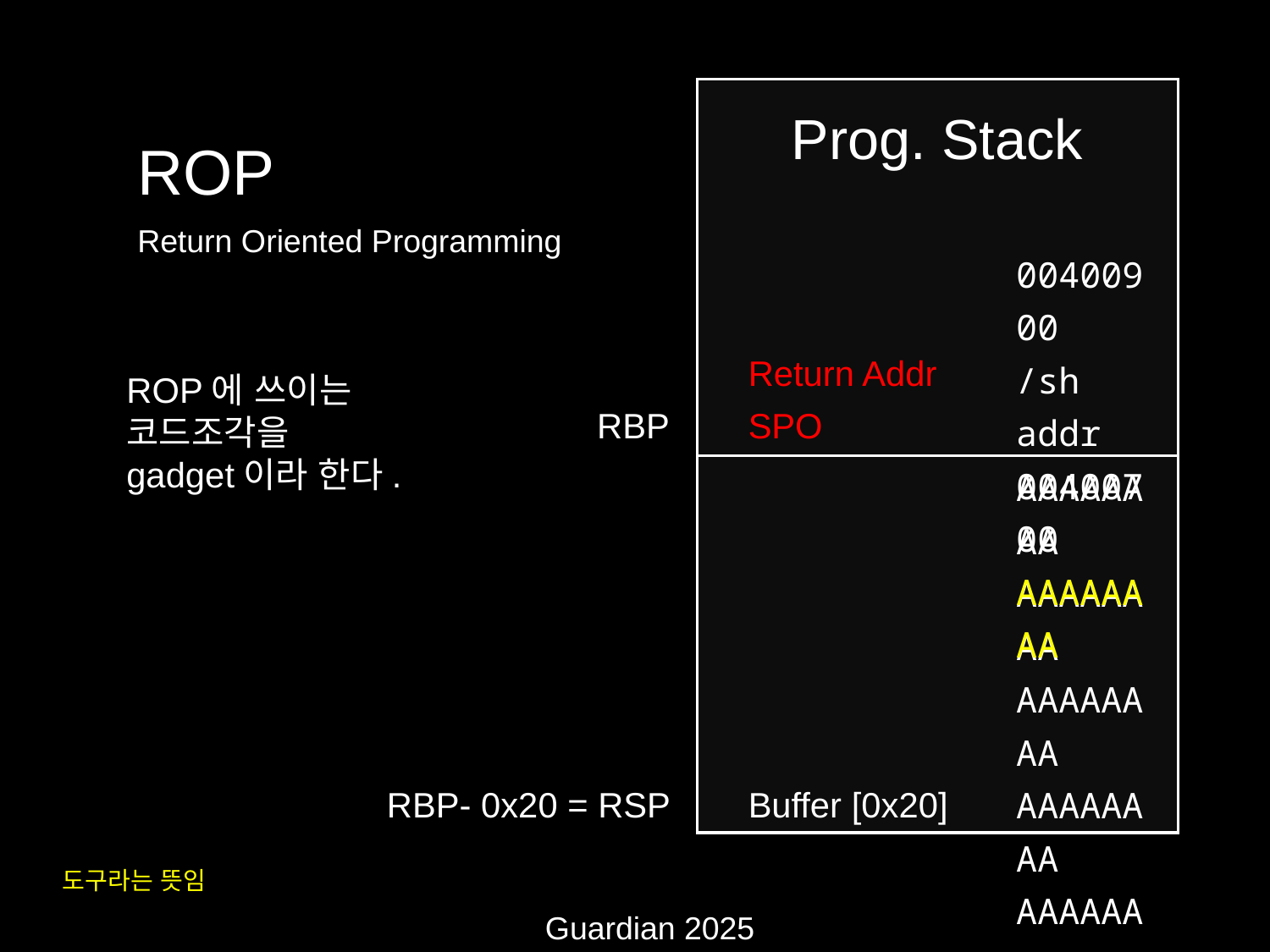

Prog. Stack
ROP
Return Oriented Programming
00400900
/sh addr
00400700
AAAAAAAA
Return Addr
ROP에 쓰이는 코드조각을
gadget이라 한다.
RBP
SPO
AAAAAAAA
AAAAAAAA
AAAAAAAA
AAAAAAAA
AAAAAAAA
AAAAAAAA
AAAAAAAA
RBP- 0x20 = RSP
Buffer [0x20]
도구라는 뜻임
Guardian 2025